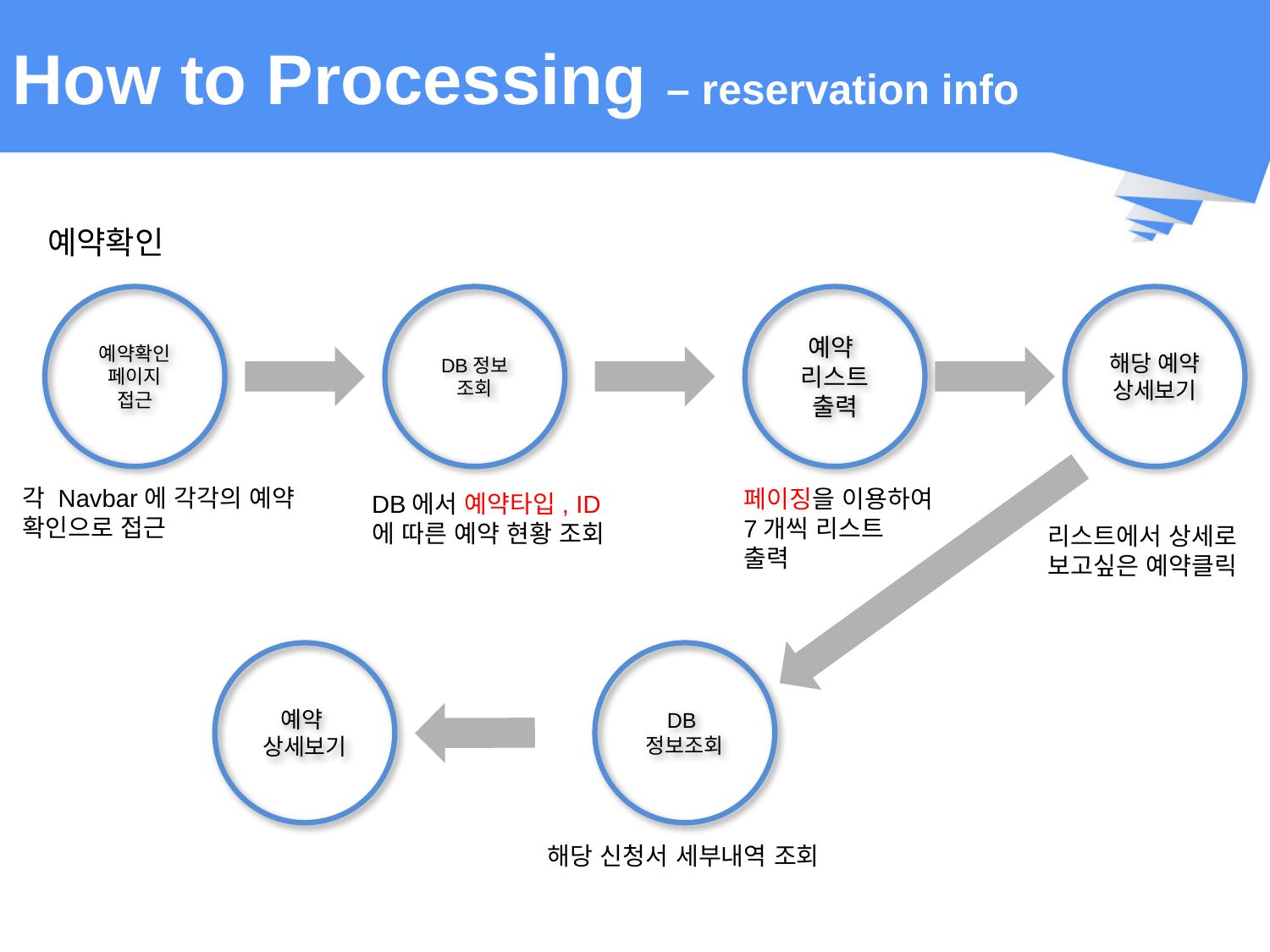

# How to Processing – reservation info
예약확인
예약확인
페이지
접근
DB정보
조회
예약
리스트
출력
해당 예약
상세보기

각 Navbar에 각각의 예약
확인으로 접근
페이징을 이용하여 7개씩 리스트 출력
DB에서 예약타입, ID에 따른 예약 현황 조회
리스트에서 상세로 보고싶은 예약클릭

예약
상세보기
DB
정보조회

해당 신청서 세부내역 조회